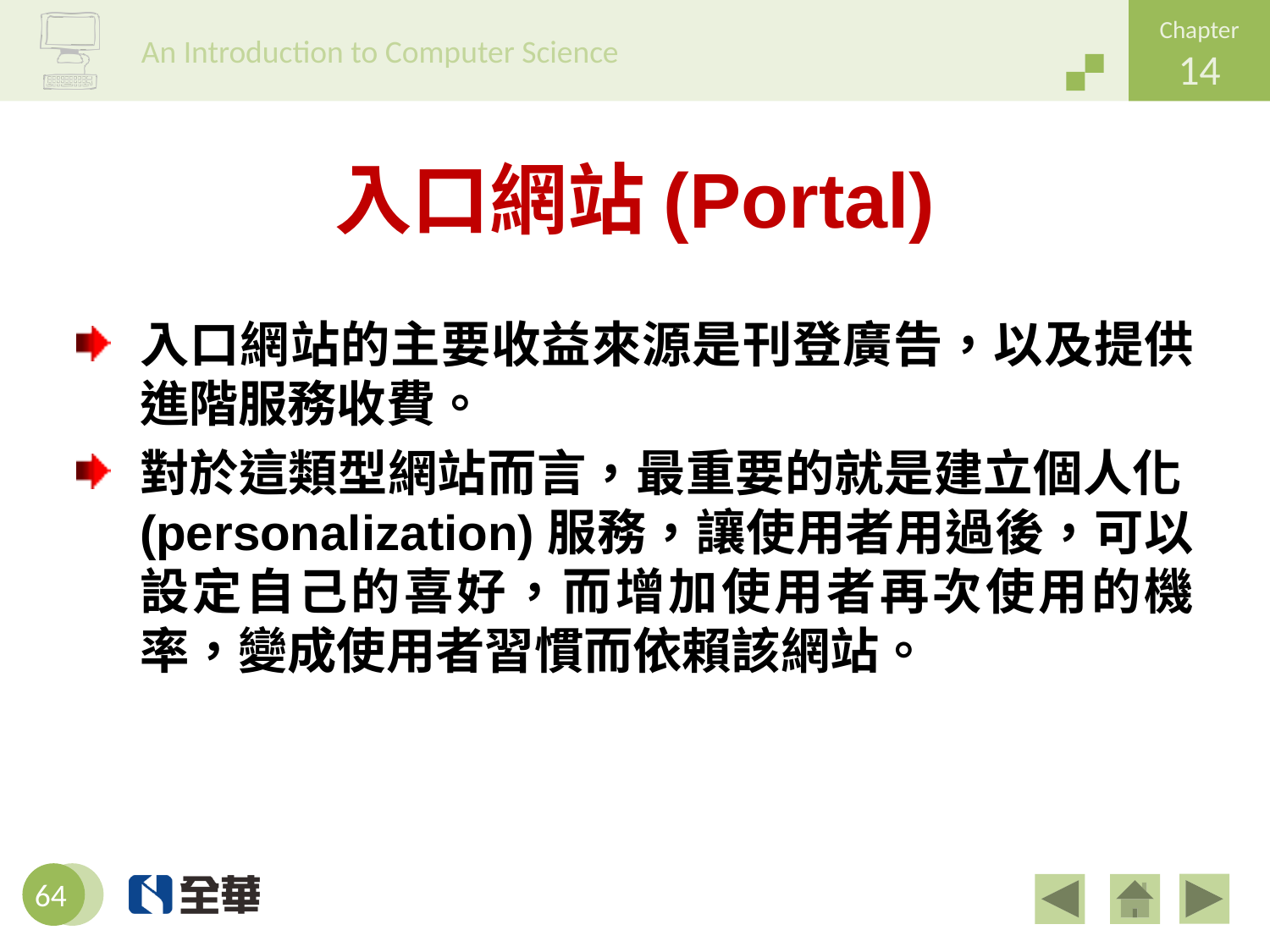

# 入口網站(Portal)
入口網站的主要收益來源是刊登廣告，以及提供進階服務收費。
對於這類型網站而言，最重要的就是建立個人化(personalization)服務，讓使用者用過後，可以設定自己的喜好，而增加使用者再次使用的機率，變成使用者習慣而依賴該網站。